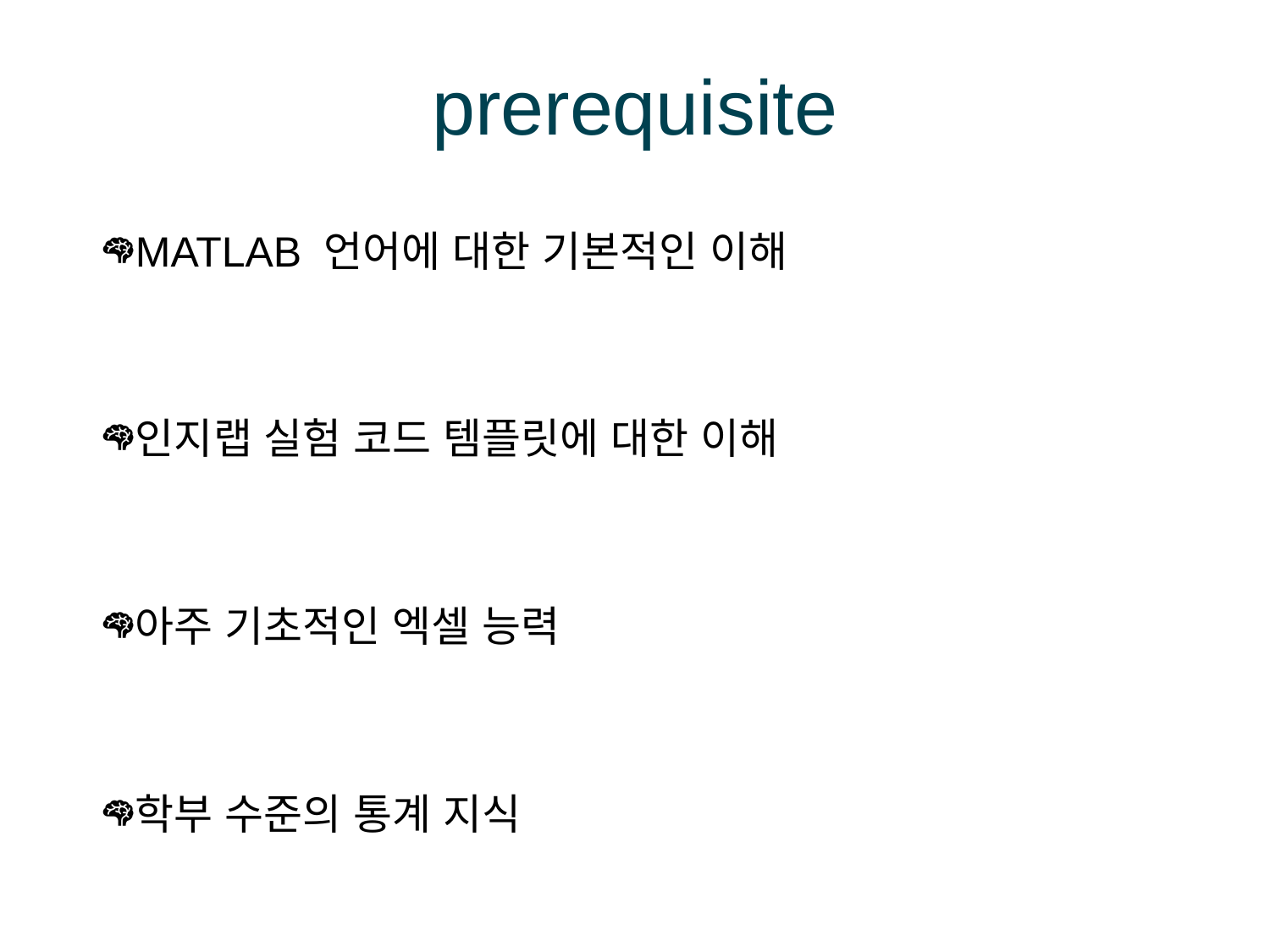

# prerequisite
MATLAB 언어에 대한 기본적인 이해

인지랩 실험 코드 템플릿에 대한 이해

아주 기초적인 엑셀 능력

학부 수준의 통계 지식